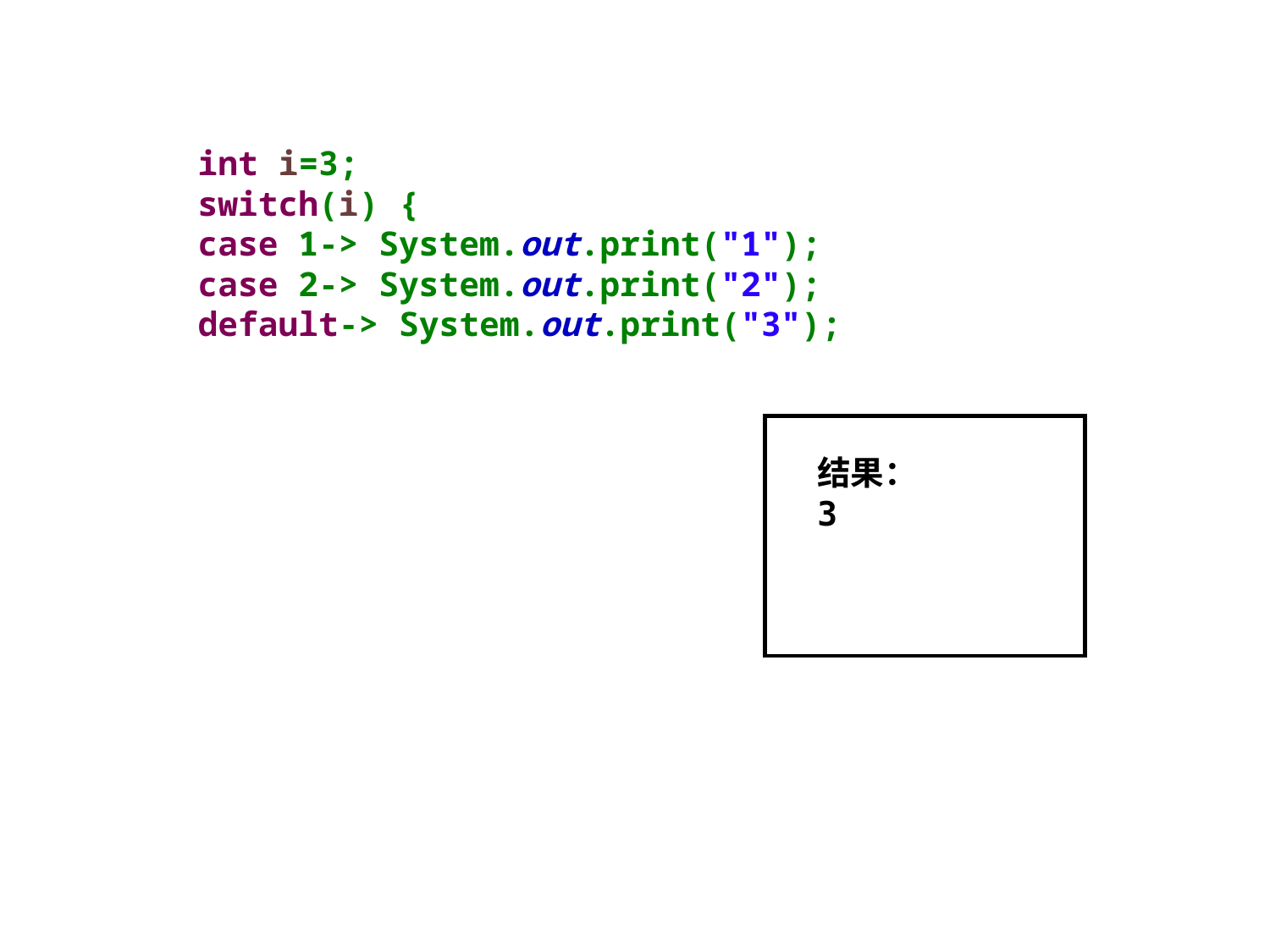

int i=3;
    switch(i) {
    case 1-> System.out.print("1");
    case 2-> System.out.print("2");
    default-> System.out.print("3");

结果：
3